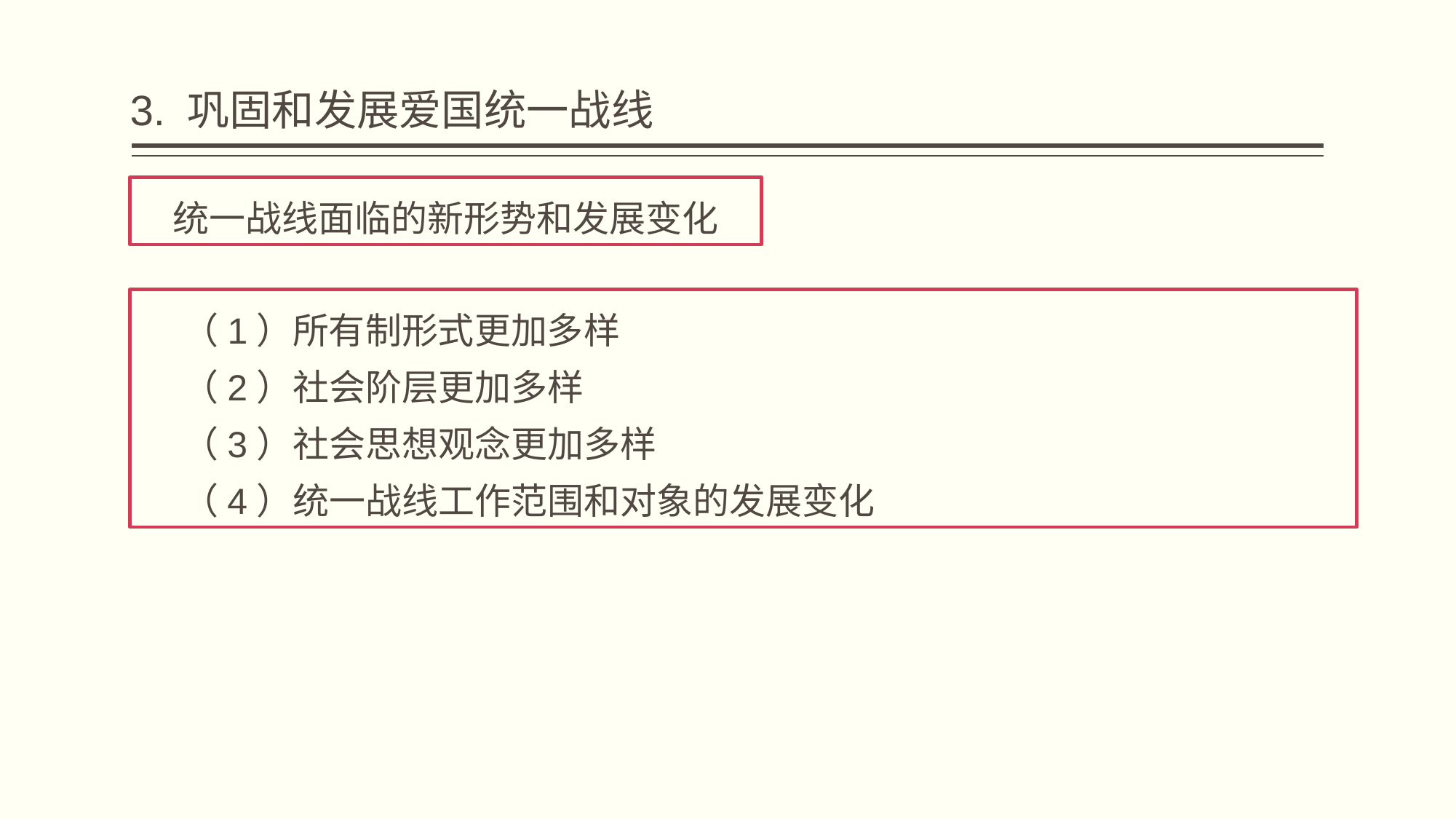

3. 巩固和发展爱国统一战线
统一战线面临的新形势和发展变化
    （1）所有制形式更加多样
    （2）社会阶层更加多样
    （3）社会思想观念更加多样
    （4）统一战线工作范围和对象的发展变化